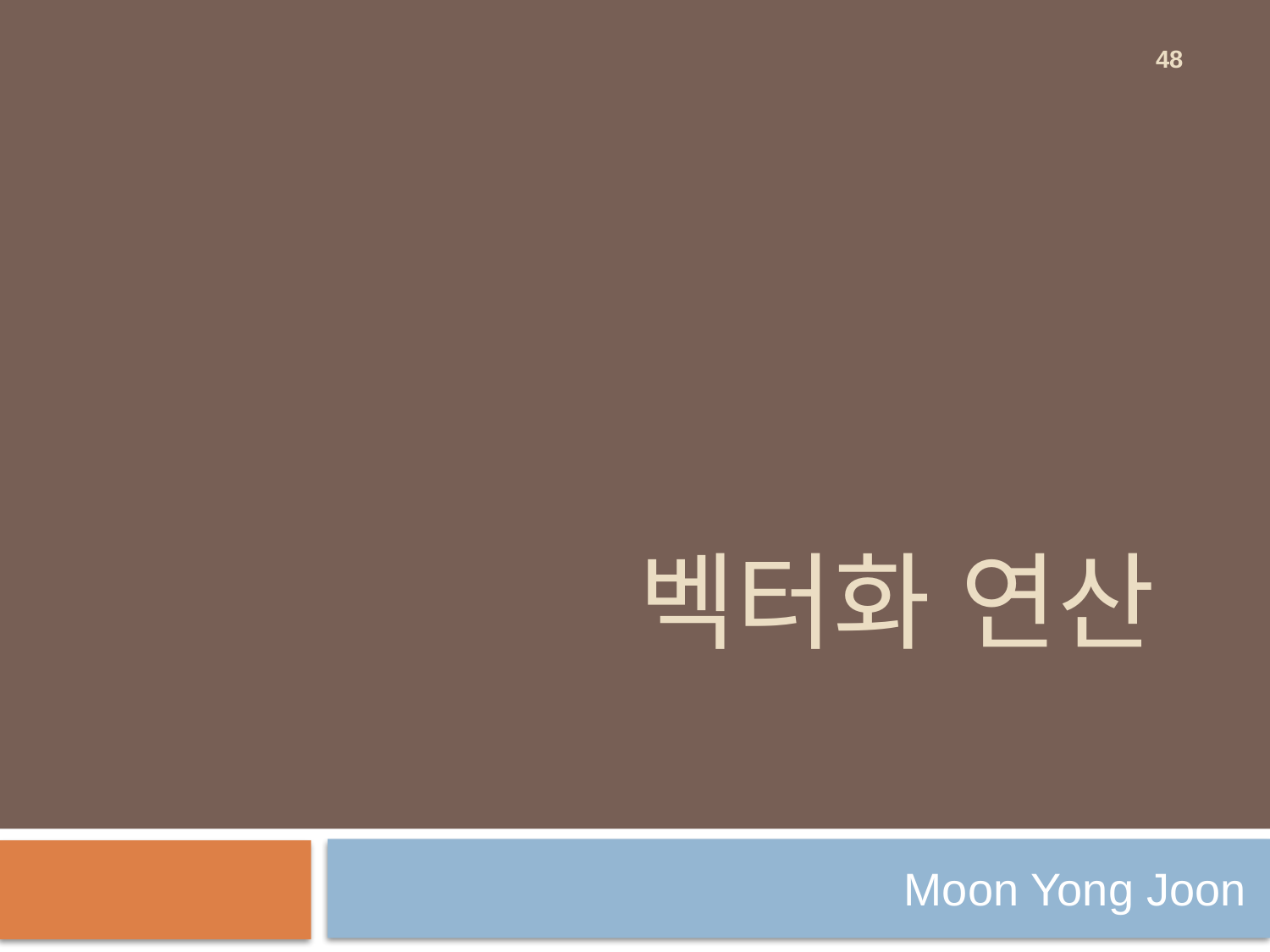

48
# 벡터화 연산
Moon Yong Joon